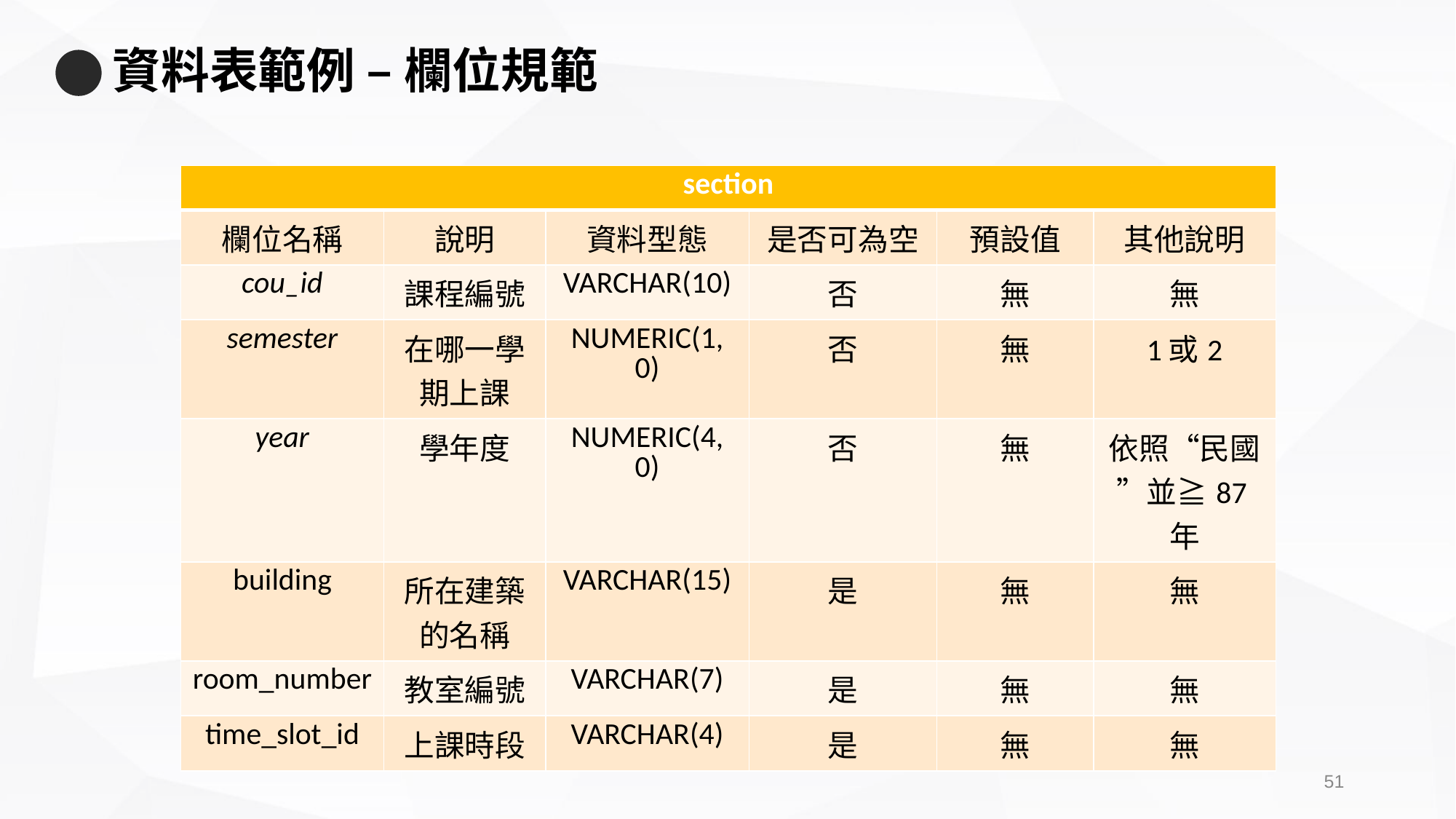

# 資料表範例 – 欄位規範
| section |  |  |  |  |  |
| --- | --- | --- | --- | --- | --- |
| 欄位名稱 | 說明 | 資料型態 | 是否可為空 | 預設值 | 其他說明 |
| cou\_id | 課程編號 | VARCHAR(10) | 否 | 無 | 無 |
| semester | 在哪一學期上課 | NUMERIC(1, 0) | 否 | 無 | 1或2 |
| year | 學年度 | NUMERIC(4, 0) | 否 | 無 | 依照“民國”並≧87年 |
| building | 所在建築的名稱 | VARCHAR(15) | 是 | 無 | 無 |
| room\_number | 教室編號 | VARCHAR(7) | 是 | 無 | 無 |
| time\_slot\_id | 上課時段 | VARCHAR(4) | 是 | 無 | 無 |
51